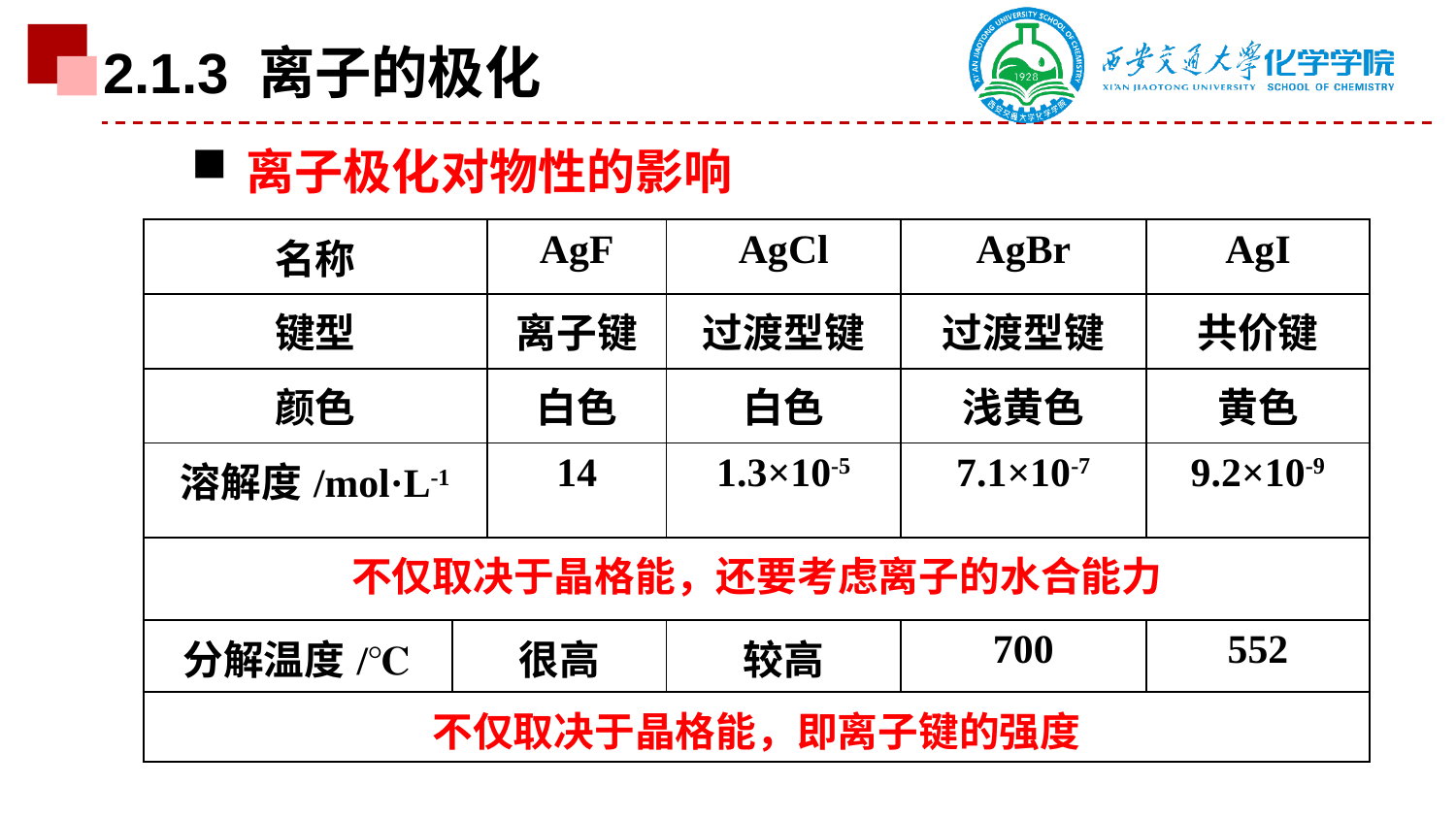

2.1.3 离子的极化
离子极化对物性的影响
| 名称 |  | AgF | AgCl | AgBr | AgI |
| --- | --- | --- | --- | --- | --- |
| 键型 |  | 离子键 | 过渡型键 | 过渡型键 | 共价键 |
| 颜色 |  | 白色 | 白色 | 浅黄色 | 黄色 |
| 溶解度/mol·L-1 |  | 14 | 1.3×10-5 | 7.1×10-7 | 9.2×10-9 |
| 不仅取决于晶格能，还要考虑离子的水合能力 |  |  |  |  |  |
| 分解温度/℃ | 很高 |  | 较高 | 700 | 552 |
| 不仅取决于晶格能，即离子键的强度 |  |  |  |  |  |